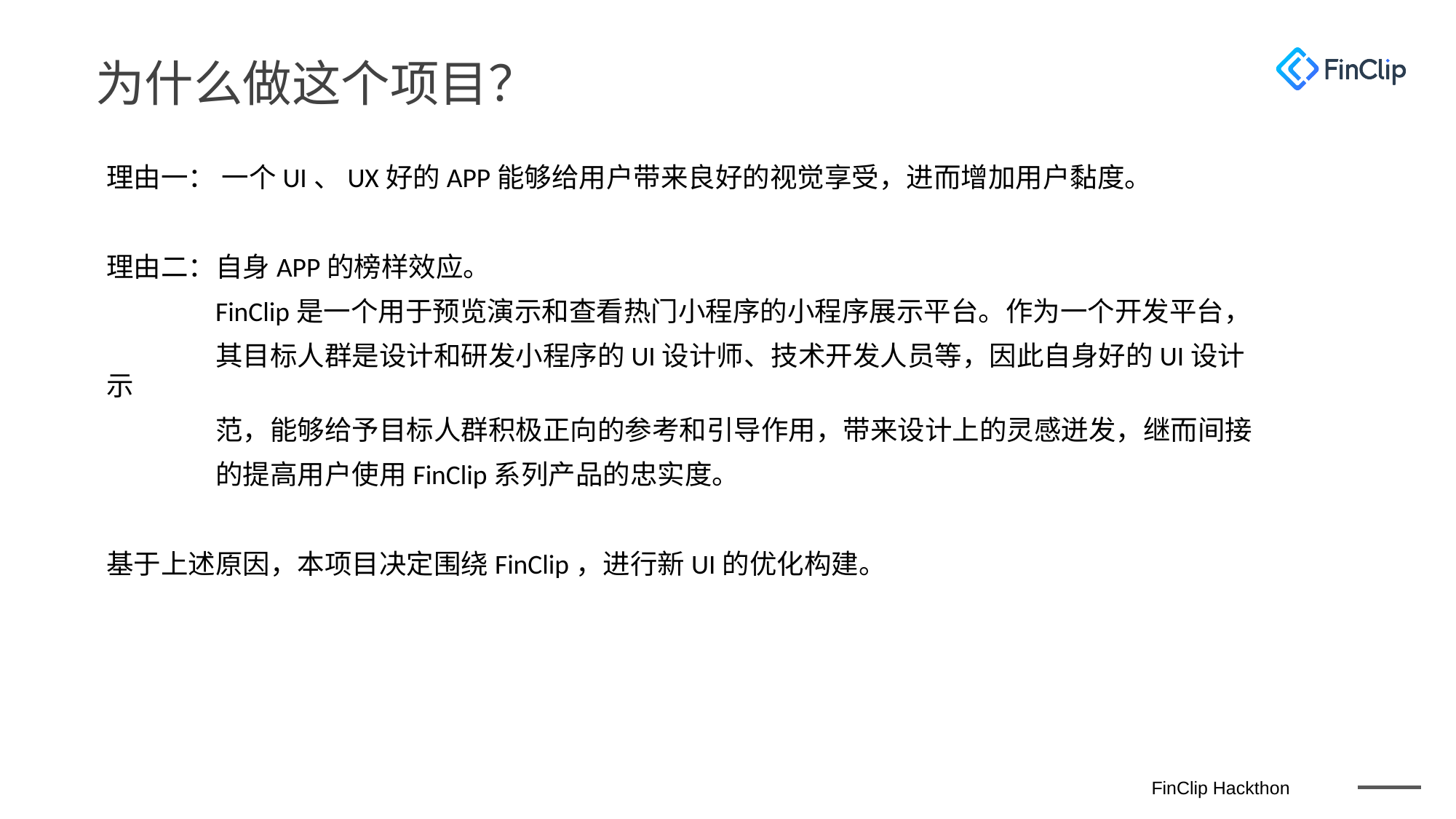

为什么做这个项目？
理由一： 一个UI、UX好的APP能够给用户带来良好的视觉享受，进而增加用户黏度。

理由二：自身APP的榜样效应。
	FinClip是一个用于预览演示和查看热门小程序的小程序展示平台。作为一个开发平台，
	其目标人群是设计和研发小程序的UI设计师、技术开发人员等，因此自身好的UI设计示
	范，能够给予目标人群积极正向的参考和引导作用，带来设计上的灵感迸发，继而间接
	的提高用户使用FinClip系列产品的忠实度。

基于上述原因，本项目决定围绕FinClip，进行新UI的优化构建。